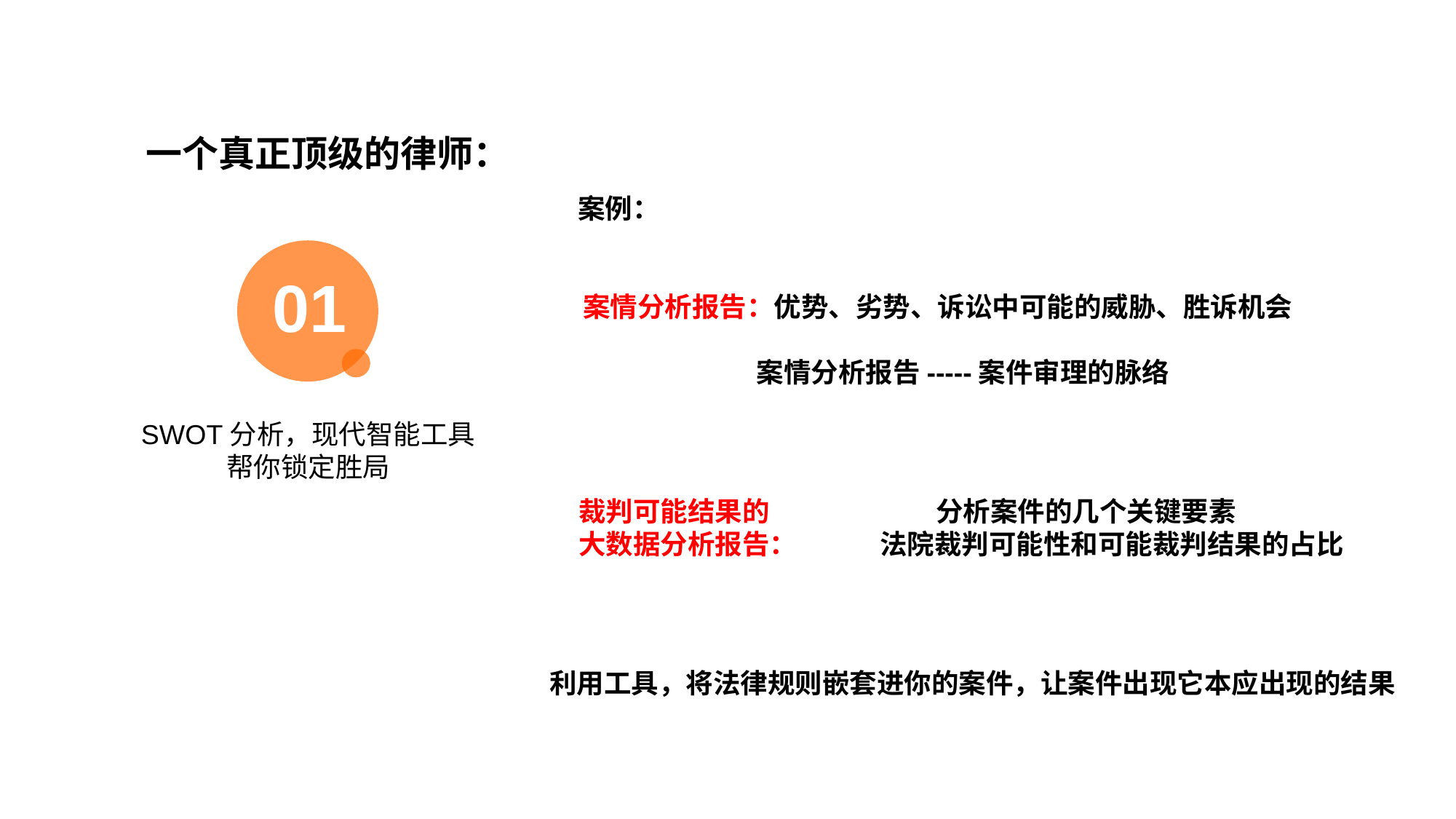

目录展示如果想增加/去除观点数量，复制增加/去除，间距均分
一个真正顶级的律师：
案例：

01
案情分析报告：优势、劣势、诉讼中可能的威胁、胜诉机会

                           案情分析报告-----案件审理的脉络

SWOT分析，现代智能工具
帮你锁定胜局
裁判可能结果的
大数据分析报告：
        分析案件的几个关键要素
法院裁判可能性和可能裁判结果的占比
利用工具，将法律规则嵌套进你的案件，让案件出现它本应出现的结果